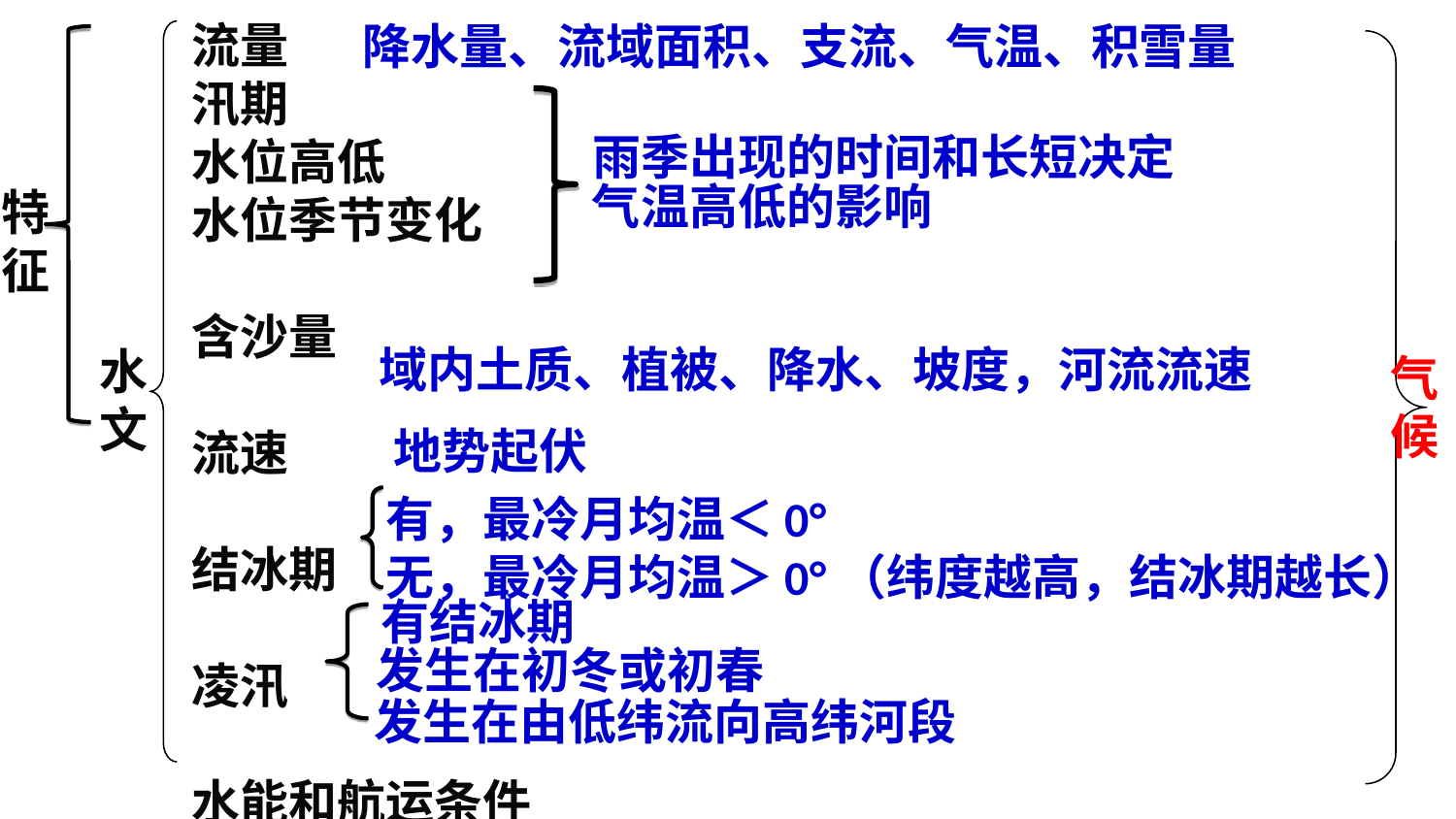

流量
汛期
水位高低
水位季节变化

含沙量

流速

结冰期

凌汛

水能和航运条件
降水量、流域面积、支流、气温、积雪量

雨季出现的时间和长短决定

气温高低的影响
特征

域内土质、植被、降水、坡度，河流流速
水文
气候

地势起伏

有，最冷月均温＜0°
无，最冷月均温＞0°（纬度越高，结冰期越长）

有结冰期

发生在初冬或初春
发生在由低纬流向高纬河段